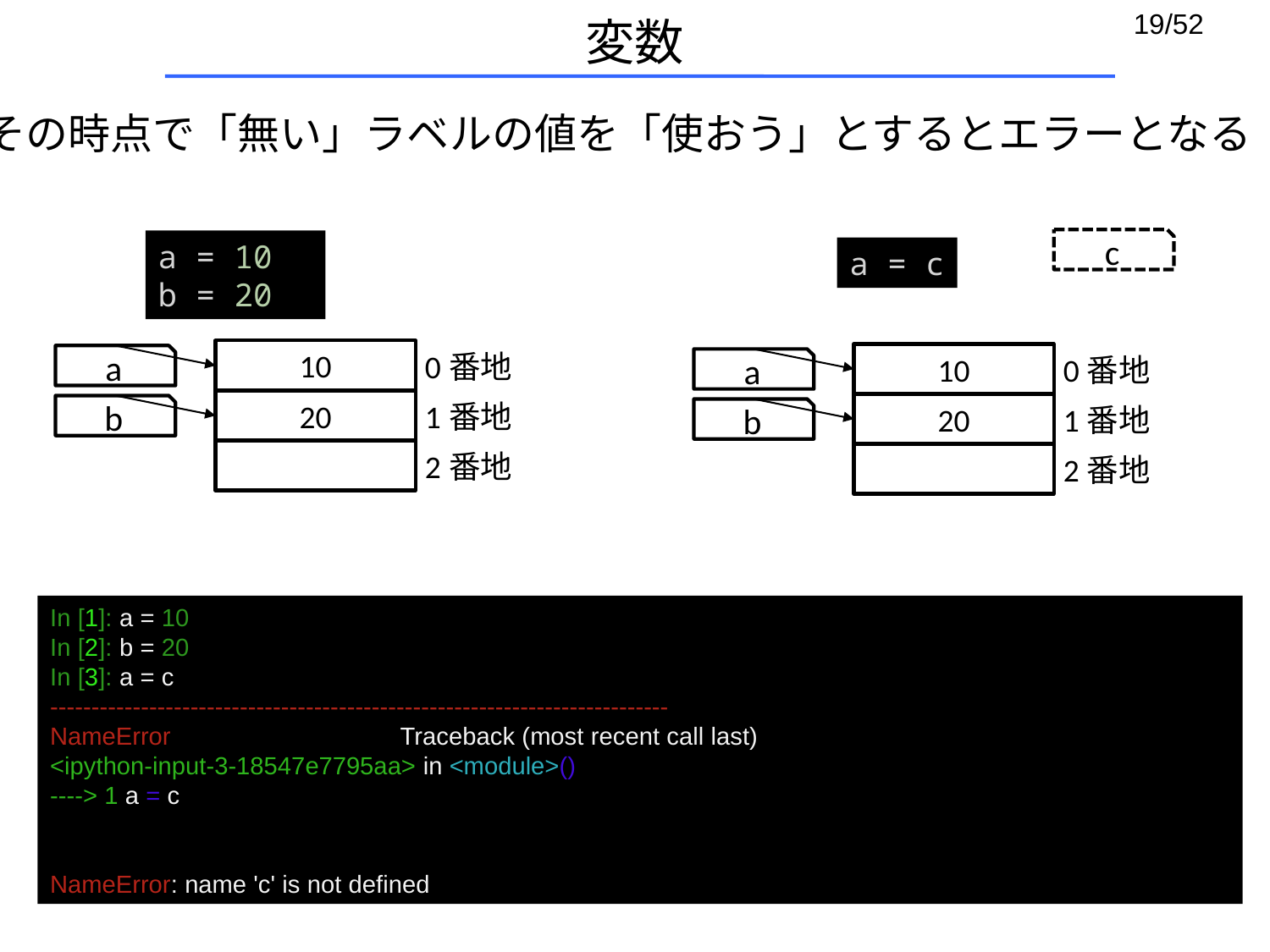

# 変数
その時点で「無い」ラベルの値を「使おう」とするとエラーとなる
c
a = 10
b = 20
a = c
10
0番地
10
0番地
a
a
20
1番地
20
1番地
b
b

2番地

2番地
In [1]: a = 10
In [2]: b = 20
In [3]: a = c
---------------------------------------------------------------------------
NameError                                 Traceback (most recent call last)
<ipython-input-3-18547e7795aa> in <module>()
----> 1 a = c

NameError: name 'c' is not defined